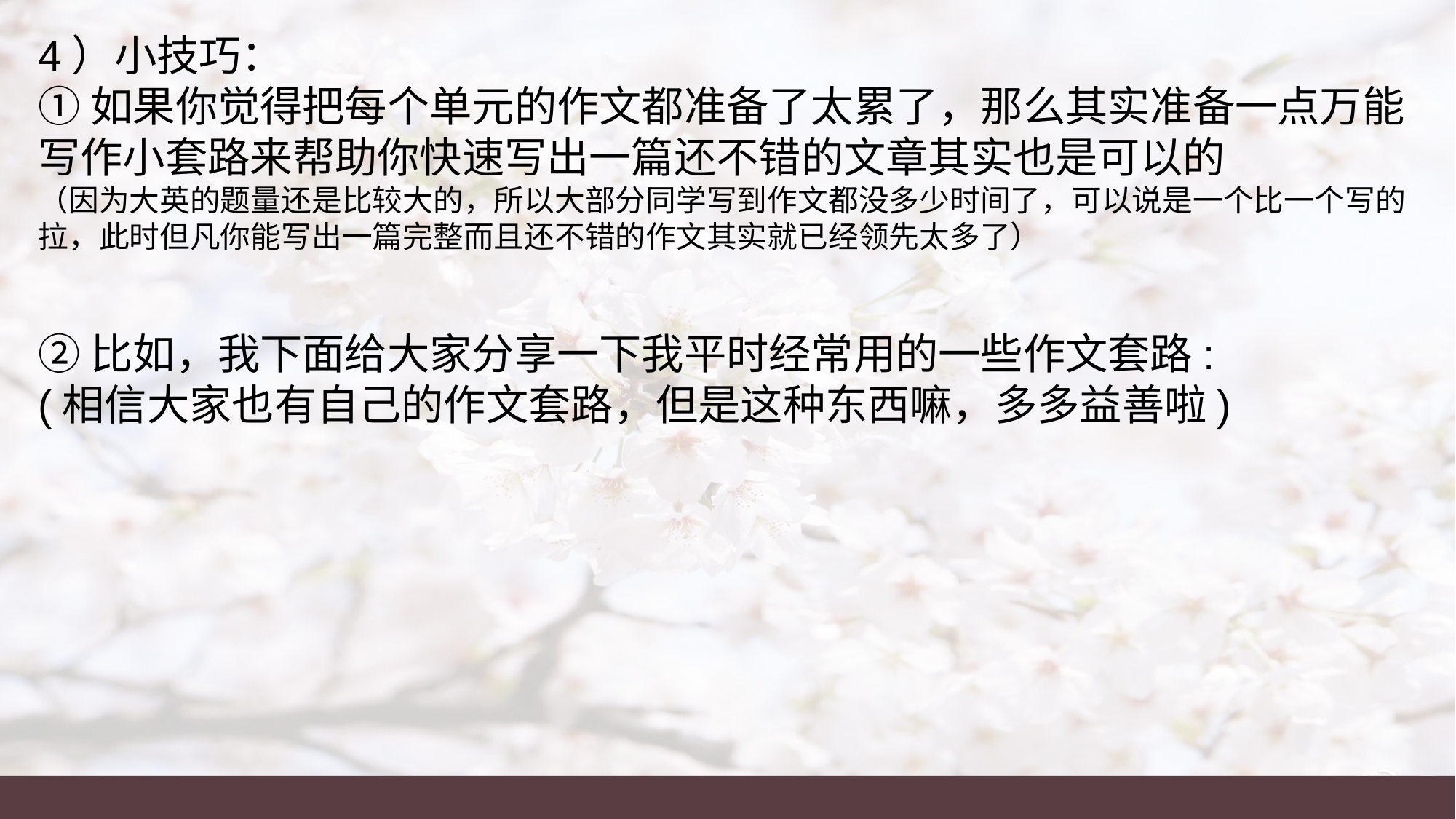

4）小技巧：
①如果你觉得把每个单元的作文都准备了太累了，那么其实准备一点万能写作小套路来帮助你快速写出一篇还不错的文章其实也是可以的
（因为大英的题量还是比较大的，所以大部分同学写到作文都没多少时间了，可以说是一个比一个写的拉，此时但凡你能写出一篇完整而且还不错的作文其实就已经领先太多了）

②比如，我下面给大家分享一下我平时经常用的一些作文套路:
(相信大家也有自己的作文套路，但是这种东西嘛，多多益善啦)